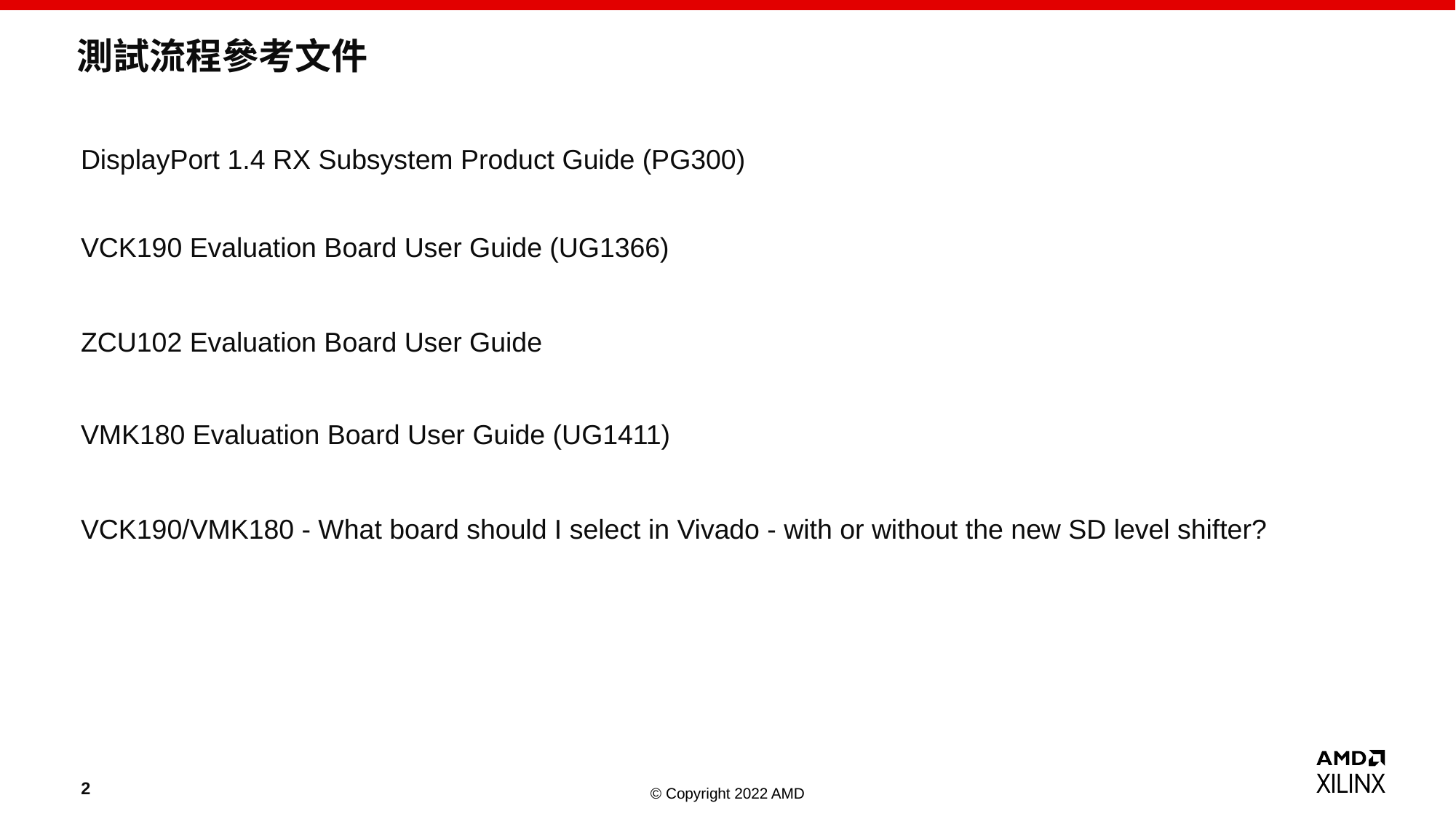

# 測試流程參考文件
DisplayPort 1.4 RX Subsystem Product Guide (PG300)
VCK190 Evaluation Board User Guide (UG1366)
ZCU102 Evaluation Board User Guide
VMK180 Evaluation Board User Guide (UG1411)
VCK190/VMK180 - What board should I select in Vivado - with or without the new SD level shifter?
2